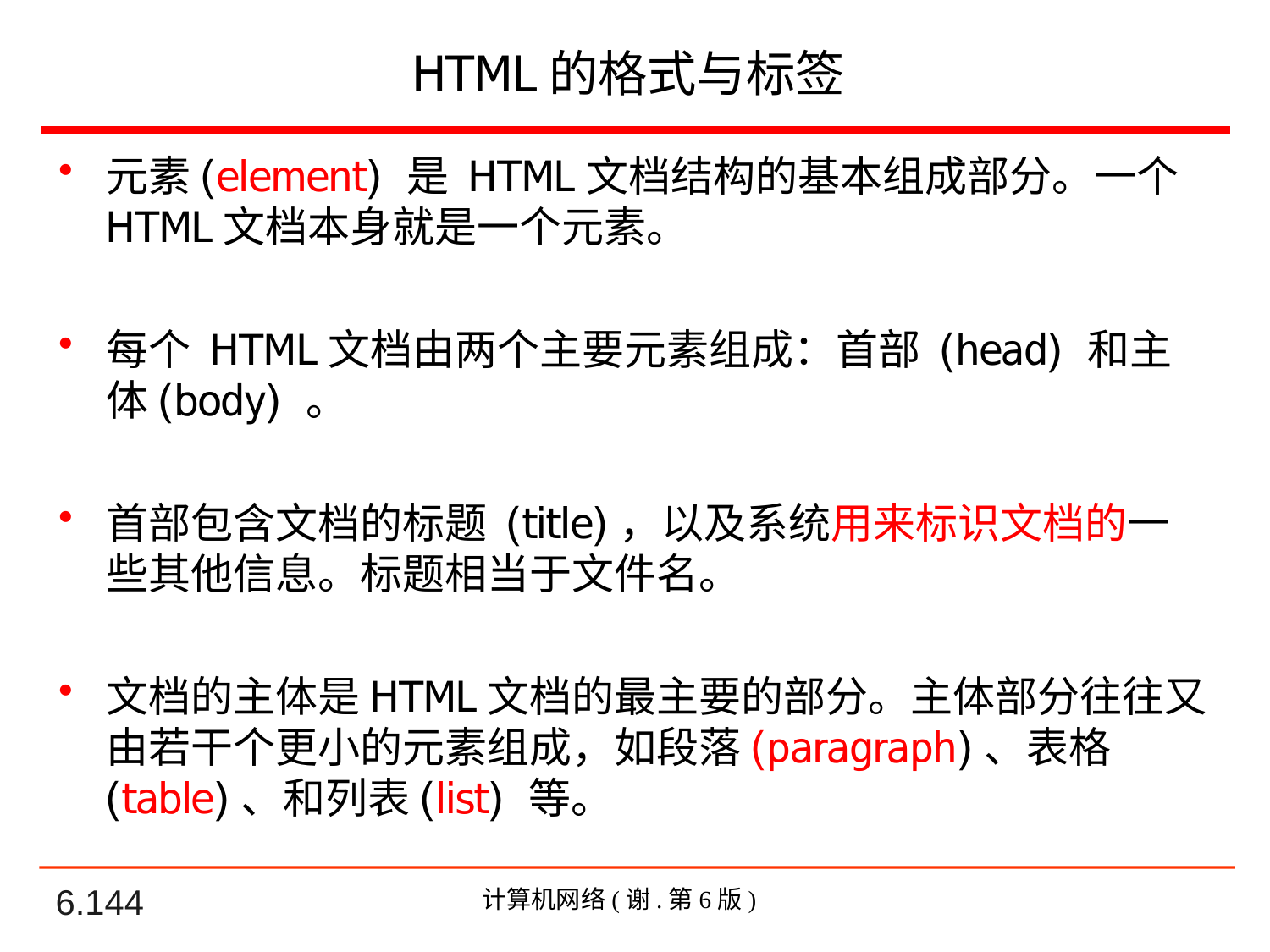

# HTML的格式与标签
元素(element) 是 HTML文档结构的基本组成部分。一个 HTML文档本身就是一个元素。

每个 HTML文档由两个主要元素组成：首部 (head) 和主体(body) 。

首部包含文档的标题 (title)，以及系统用来标识文档的一些其他信息。标题相当于文件名。

文档的主体是HTML文档的最主要的部分。主体部分往往又由若干个更小的元素组成，如段落(paragraph)、表格(table)、和列表(list) 等。